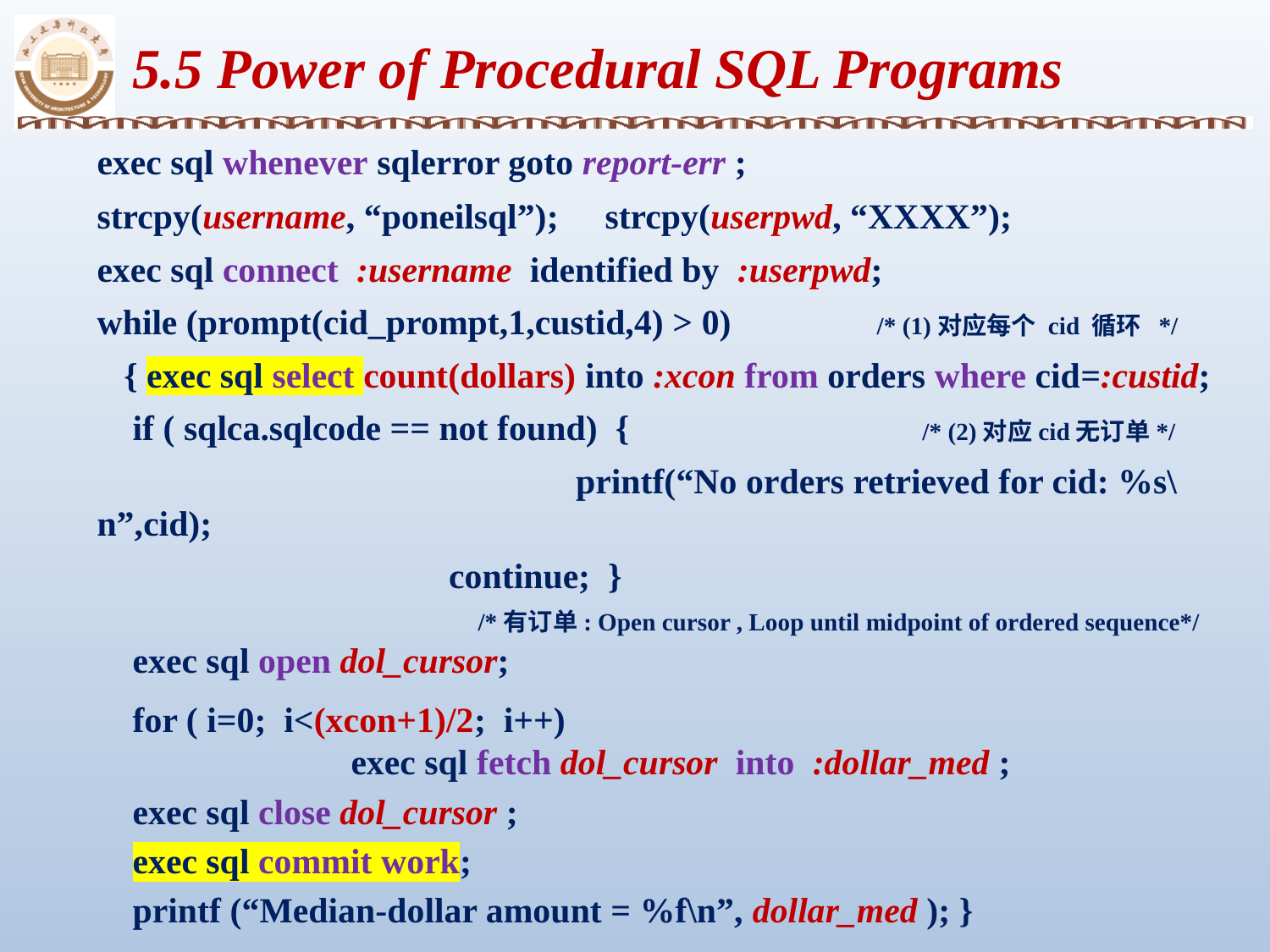

5.5 Power of Procedural SQL Programs
	exec sql whenever sqlerror goto report-err ;
	strcpy(username, “poneilsql”);	strcpy(userpwd, “XXXX”);
   	exec sql connect  :username  identified by  :userpwd;
	while (prompt(cid_prompt,1,custid,4) > 0) 	  /* (1)对应每个 cid 循环  */
	   { exec sql select count(dollars) into :xcon from orders where cid=:custid;
	    if ( sqlca.sqlcode == not found)  {	                               /* (2)对应cid无订单*/
		    		           printf(“No orders retrieved for cid: %s\n”,cid);
	         		           continue;  }
		         		/*有订单: Open cursor , Loop until midpoint of ordered sequence*/
	    exec sql open dol_cursor;
	    for ( i=0;  i<(xcon+1)/2;  i++)
			exec sql fetch dol_cursor  into  :dollar_med ;
	    exec sql close dol_cursor ;
	    exec sql commit work;
	    printf (“Median-dollar amount = %f\n”, dollar_med ); }